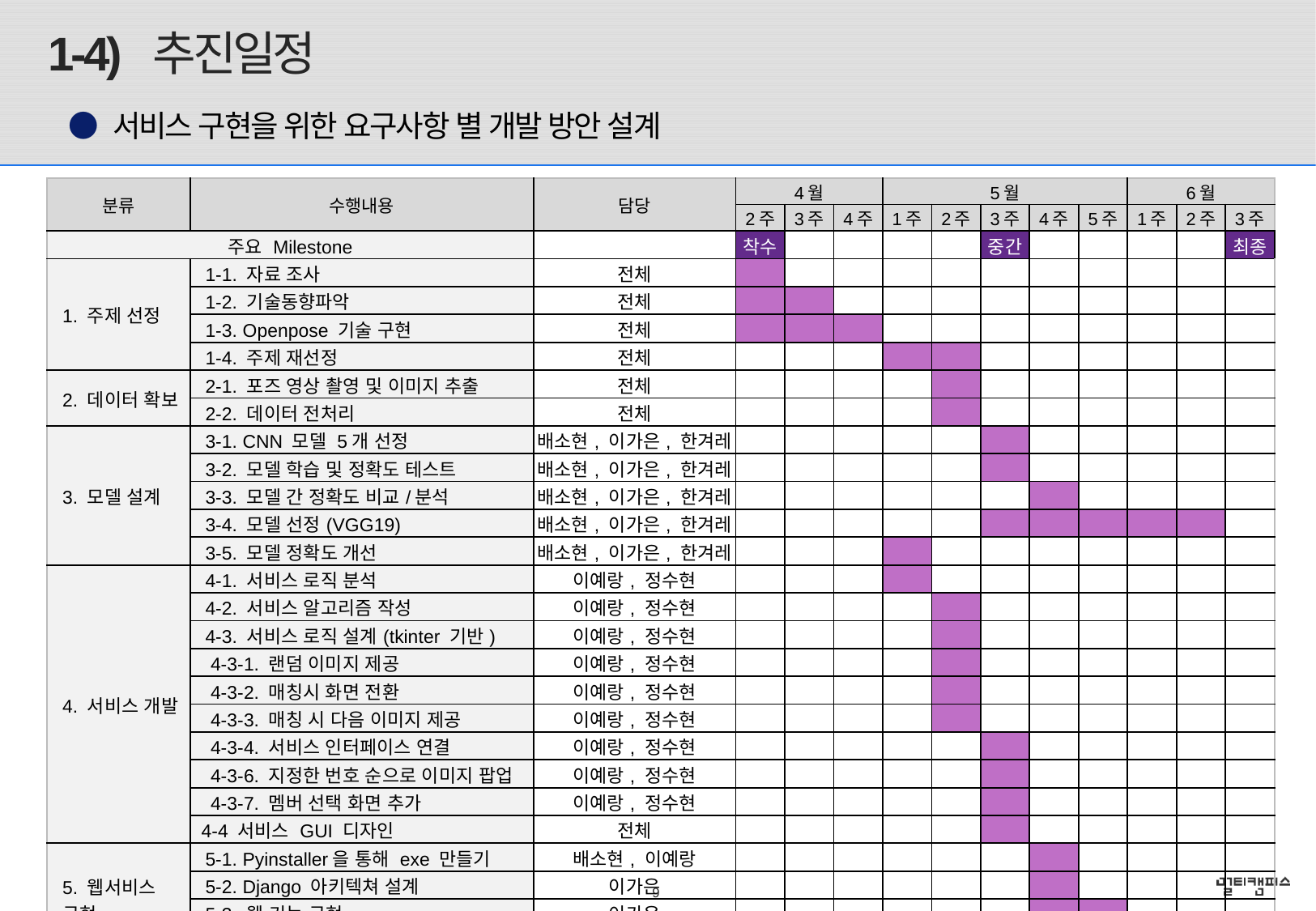

# 1-4)  추진일정
● 서비스 구현을 위한 요구사항 별 개발 방안 설계
| 분류 | 수행내용 | 담당 | 4월 |  |  | 5월 |  |  |  |  | 6월 |  |  |
| --- | --- | --- | --- | --- | --- | --- | --- | --- | --- | --- | --- | --- | --- |
|  |  |  | 2주 | 3주 | 4주 | 1주 | 2주 | 3주 | 4주 | 5주 | 1주 | 2주 | 3주 |
| 주요 Milestone |  |  | 착수 |  |  |  |  | 중간 |  |  |  |  | 최종 |
| 1. 주제 선정 | 1-1. 자료 조사 | 전체 |  |  |  |  |  |  |  |  |  |  |  |
|  | 1-2. 기술동향파악 | 전체 |  |  |  |  |  |  |  |  |  |  |  |
|  | 1-3. Openpose 기술 구현 | 전체 |  |  |  |  |  |  |  |  |  |  |  |
|  | 1-4. 주제 재선정 | 전체 |  |  |  |  |  |  |  |  |  |  |  |
| 2. 데이터 확보 | 2-1. 포즈 영상 촬영 및 이미지 추출 | 전체 |  |  |  |  |  |  |  |  |  |  |  |
|  | 2-2. 데이터 전처리 | 전체 |  |  |  |  |  |  |  |  |  |  |  |
| 3. 모델 설계 | 3-1. CNN 모델 5개 선정 | 배소현, 이가은, 한겨레 |  |  |  |  |  |  |  |  |  |  |  |
|  | 3-2. 모델 학습 및 정확도 테스트 | 배소현, 이가은, 한겨레 |  |  |  |  |  |  |  |  |  |  |  |
|  | 3-3. 모델 간 정확도 비교/분석 | 배소현, 이가은, 한겨레 |  |  |  |  |  |  |  |  |  |  |  |
|  | 3-4. 모델 선정(VGG19) | 배소현, 이가은, 한겨레 |  |  |  |  |  |  |  |  |  |  |  |
|  | 3-5. 모델 정확도 개선 | 배소현, 이가은, 한겨레 |  |  |  |  |  |  |  |  |  |  |  |
| 4. 서비스 개발 | 4-1. 서비스 로직 분석 | 이예랑, 정수현 |  |  |  |  |  |  |  |  |  |  |  |
|  | 4-2. 서비스 알고리즘 작성 | 이예랑, 정수현 |  |  |  |  |  |  |  |  |  |  |  |
|  | 4-3. 서비스 로직 설계(tkinter 기반) | 이예랑, 정수현 |  |  |  |  |  |  |  |  |  |  |  |
|  | 4-3-1. 랜덤 이미지 제공 | 이예랑, 정수현 |  |  |  |  |  |  |  |  |  |  |  |
|  | 4-3-2. 매칭시 화면 전환 | 이예랑, 정수현 |  |  |  |  |  |  |  |  |  |  |  |
|  | 4-3-3. 매칭 시 다음 이미지 제공 | 이예랑, 정수현 |  |  |  |  |  |  |  |  |  |  |  |
|  | 4-3-4. 서비스 인터페이스 연결 | 이예랑, 정수현 |  |  |  |  |  |  |  |  |  |  |  |
|  | 4-3-6. 지정한 번호 순으로 이미지 팝업 | 이예랑, 정수현 |  |  |  |  |  |  |  |  |  |  |  |
|  | 4-3-7. 멤버 선택 화면 추가 | 이예랑, 정수현 |  |  |  |  |  |  |  |  |  |  |  |
|  | 4-4 서비스 GUI 디자인 | 전체 |  |  |  |  |  |  |  |  |  |  |  |
| 5. 웹서비스 구현 | 5-1. Pyinstaller을 통해 exe 만들기 | 배소현, 이예랑 |  |  |  |  |  |  |  |  |  |  |  |
|  | 5-2. Django 아키텍쳐 설계 | 이가은 |  |  |  |  |  |  |  |  |  |  |  |
|  | 5-3. 웹 기능 구현 | 이가은 |  |  |  |  |  |  |  |  |  |  |  |
|  | 5-4. 디자인 | 이가은 |  |  |  |  |  |  |  |  |  |  |  |
| 6. 통합 테스트 | 6-1. 단위 테스트 | 전체 |  |  |  |  |  |  |  |  |  |  |  |
|  | 6-2. 통합 테스트 | 전체 |  |  |  |  |  |  |  |  |  |  |  |